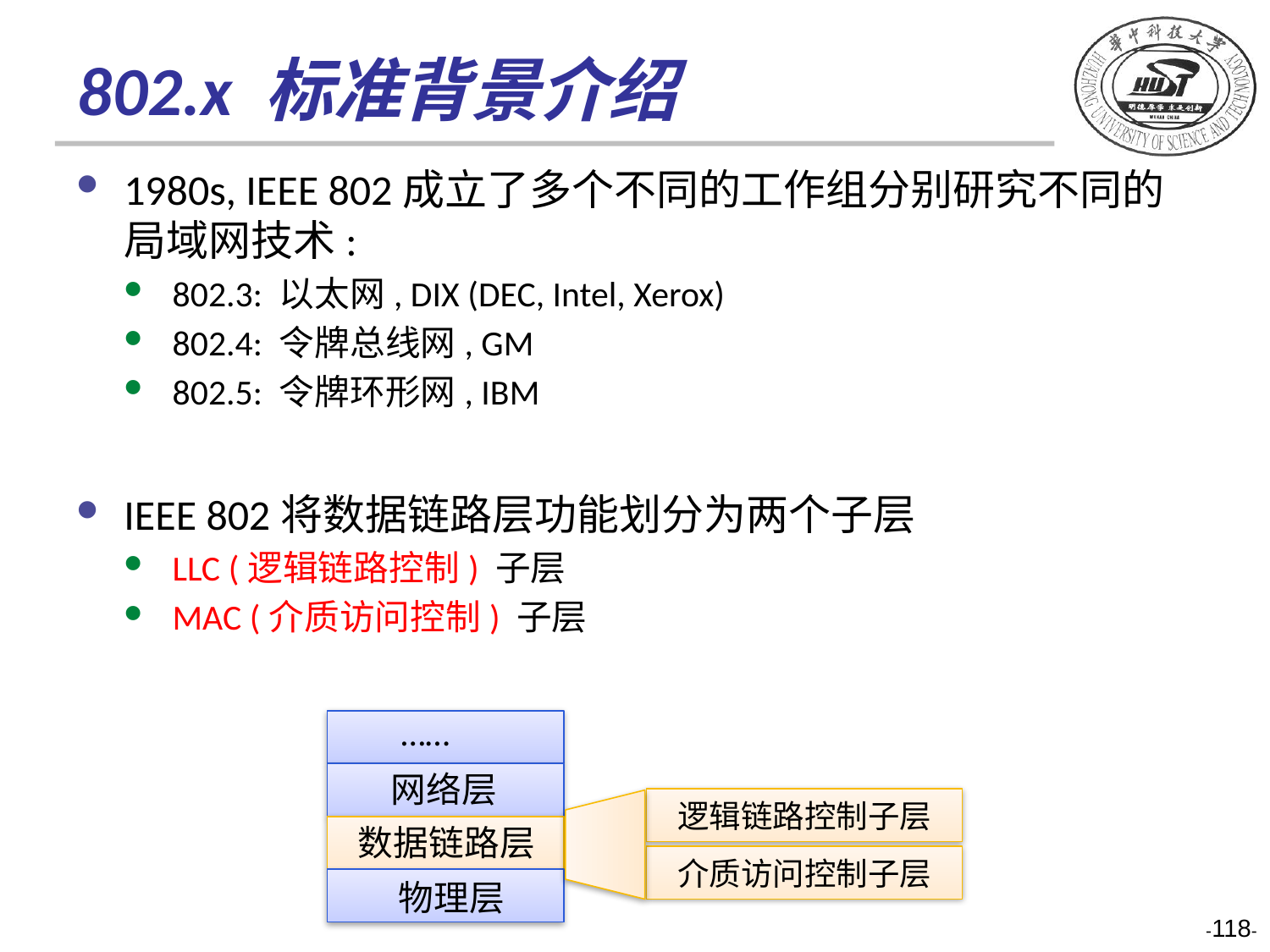

# 802.x 标准背景介绍
1980s, IEEE 802成立了多个不同的工作组分别研究不同的局域网技术:
802.3: 以太网, DIX (DEC, Intel, Xerox)
802.4: 令牌总线网, GM
802.5: 令牌环形网, IBM

IEEE 802将数据链路层功能划分为两个子层
LLC (逻辑链路控制) 子层
MAC (介质访问控制) 子层

……

网络层

逻辑链路控制子层

数据链路层

介质访问控制子层

物理层
-118-